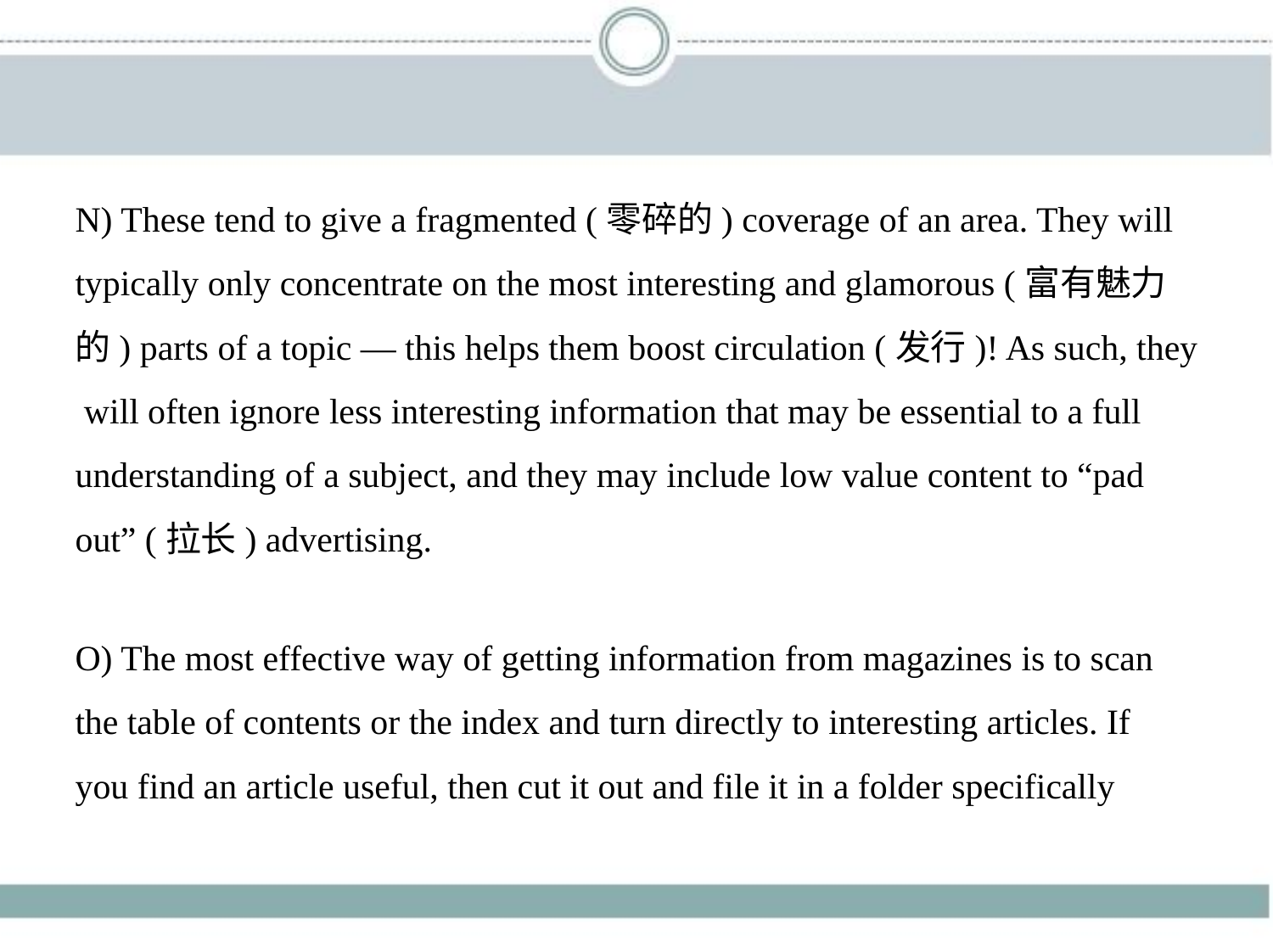

N) These tend to give a fragmented (零碎的) coverage of an area. They will
typically only concentrate on the most interesting and glamorous (富有魅力
的) parts of a topic — this helps them boost circulation (发行)! As such, they
 will often ignore less interesting information that may be essential to a full
understanding of a subject, and they may include low value content to “pad
out” (拉长) advertising.
O) The most effective way of getting information from magazines is to scan
the table of contents or the index and turn directly to interesting articles. If
you find an article useful, then cut it out and file it in a folder specifically